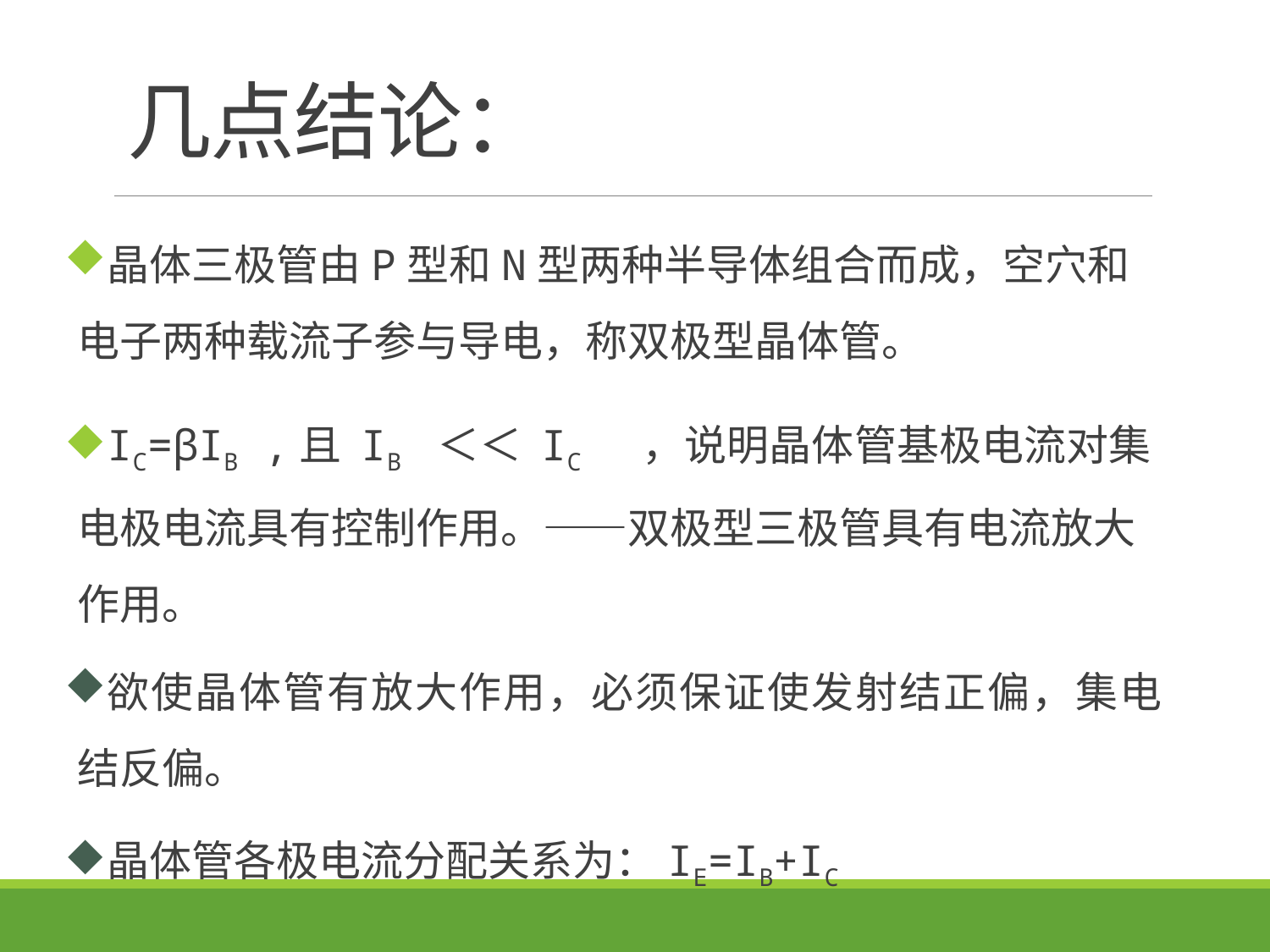

# 几点结论：
晶体三极管由P型和N型两种半导体组合而成，空穴和电子两种载流子参与导电，称双极型晶体管。
IC=βIB ,且 IB ＜＜ IC  ，说明晶体管基极电流对集电极电流具有控制作用。——双极型三极管具有电流放大作用。
欲使晶体管有放大作用，必须保证使发射结正偏，集电结反偏。
晶体管各极电流分配关系为：IE=IB+IC